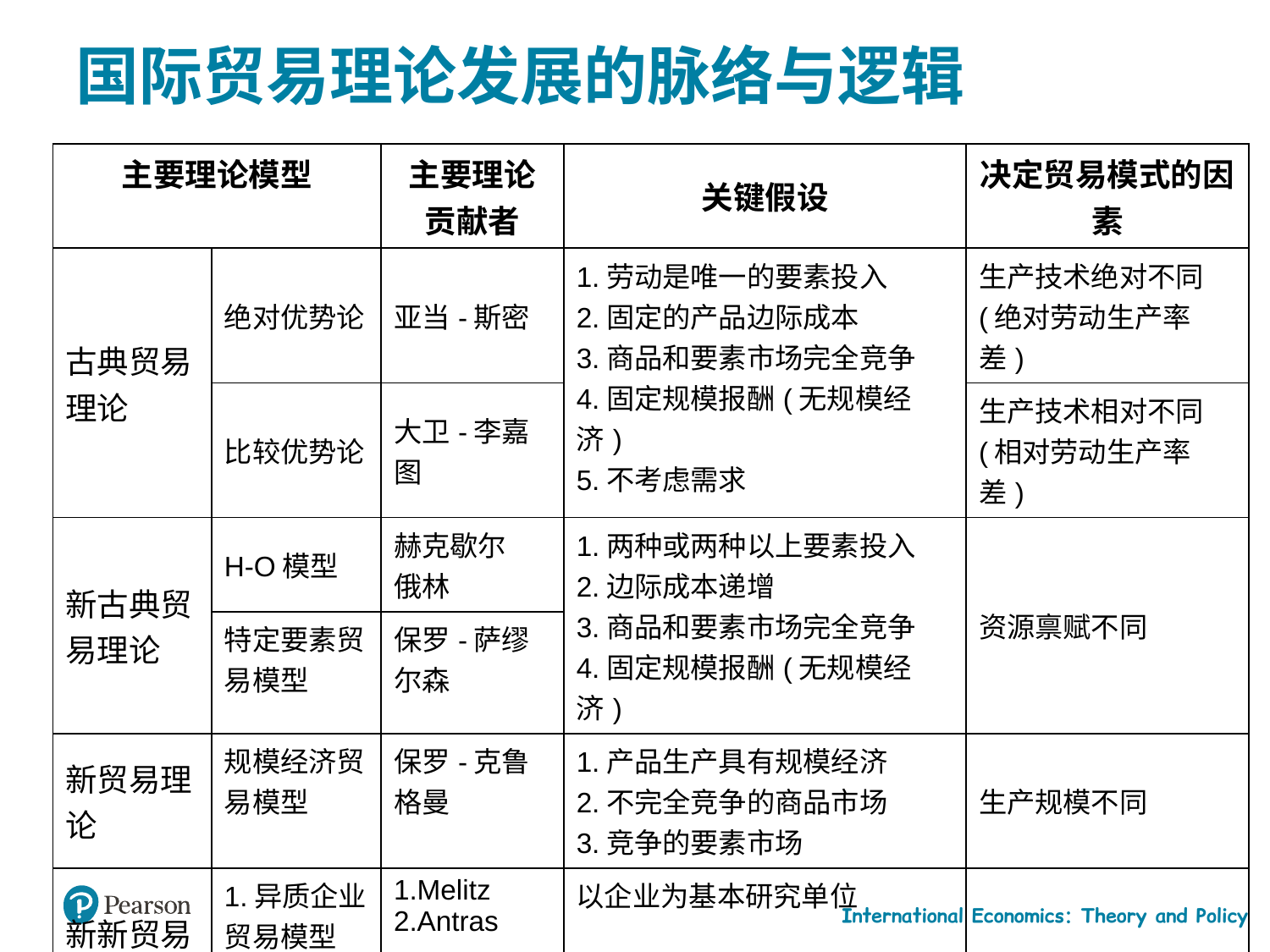

国际贸易理论发展的脉络与逻辑
| 主要理论模型 |  | 主要理论贡献者 | 关键假设 | 决定贸易模式的因素 |
| --- | --- | --- | --- | --- |
| 古典贸易理论 | 绝对优势论 | 亚当-斯密 | 1.劳动是唯一的要素投入 2.固定的产品边际成本 3.商品和要素市场完全竞争 4.固定规模报酬(无规模经济) 5.不考虑需求 | 生产技术绝对不同 (绝对劳动生产率差) |
|  | 比较优势论 | 大卫-李嘉图 |  | 生产技术相对不同 (相对劳动生产率差) |
| 新古典贸易理论 | H-O模型 | 赫克歇尔 俄林 | 1.两种或两种以上要素投入 2.边际成本递增 3.商品和要素市场完全竞争 4.固定规模报酬(无规模经济) | 资源禀赋不同 |
|  | 特定要素贸易模型 | 保罗-萨缪尔森 |  |  |
| 新贸易理论 | 规模经济贸易模型 | 保罗-克鲁格曼 | 1.产品生产具有规模经济 2.不完全竞争的商品市场 3.竞争的要素市场 | 生产规模不同 |
| 新新贸易理论 | 1.异质企业贸易模型 2.企业内生边界模型 | 1.Melitz 2.Antras | 以企业为基本研究单位 |  |